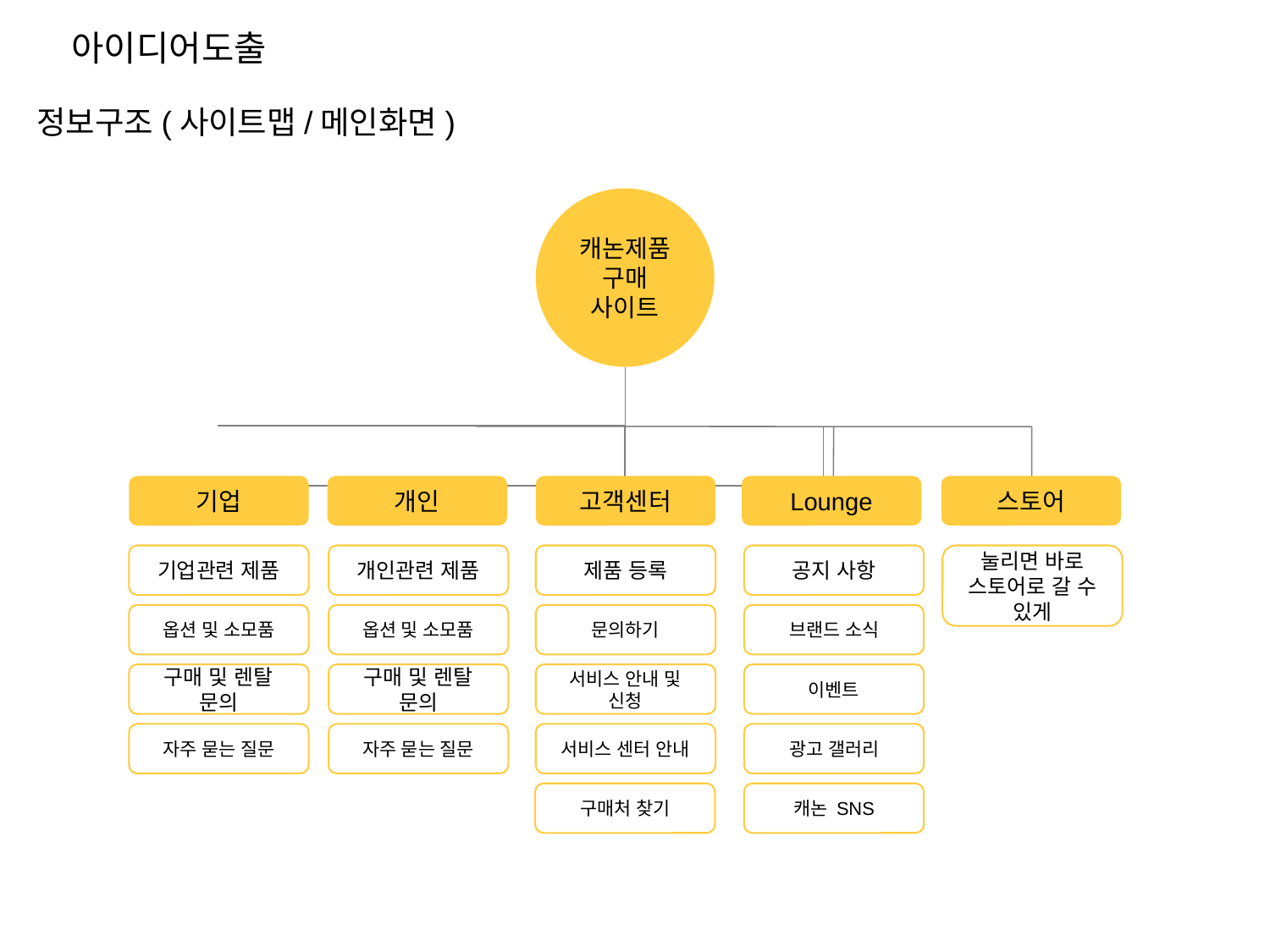

아이디어도출
정보구조(사이트맵/메인화면)
캐논제품
구매 사이트
기업
개인
고객센터
Lounge
스토어
기업관련 제품
개인관련 제품
제품 등록
공지 사항
눌리면 바로 스토어로 갈 수 있게
옵션 및 소모품
옵션 및 소모품
문의하기
브랜드 소식
구매 및 렌탈 문의
구매 및 렌탈 문의
서비스 안내 및 신청
이벤트
자주 묻는 질문
자주 묻는 질문
서비스 센터 안내
광고 갤러리
구매처 찾기
캐논 SNS